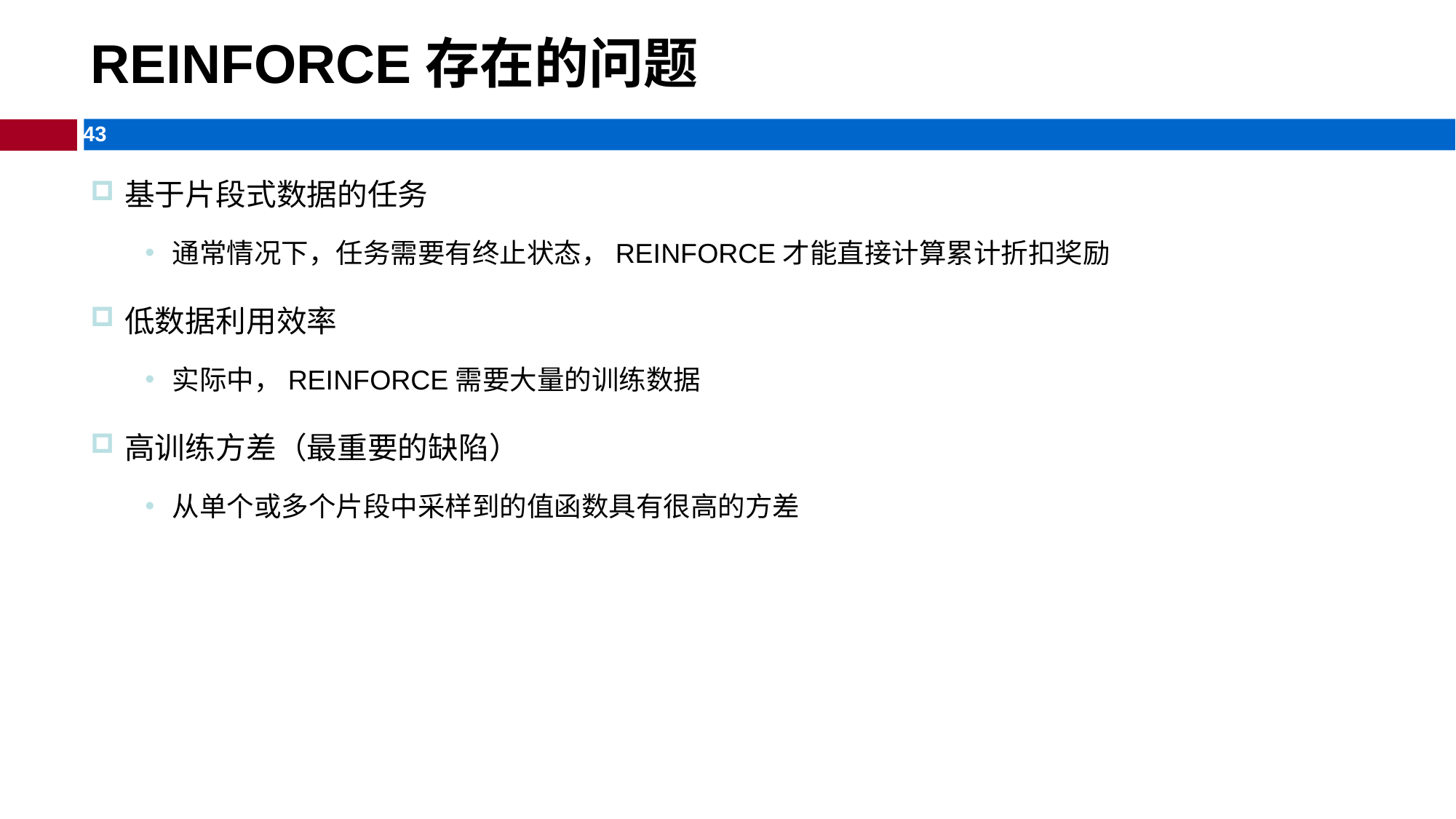

# REINFORCE存在的问题
基于片段式数据的任务
通常情况下，任务需要有终止状态，REINFORCE才能直接计算累计折扣奖励
低数据利用效率
实际中，REINFORCE需要大量的训练数据
高训练方差（最重要的缺陷）
从单个或多个片段中采样到的值函数具有很高的方差